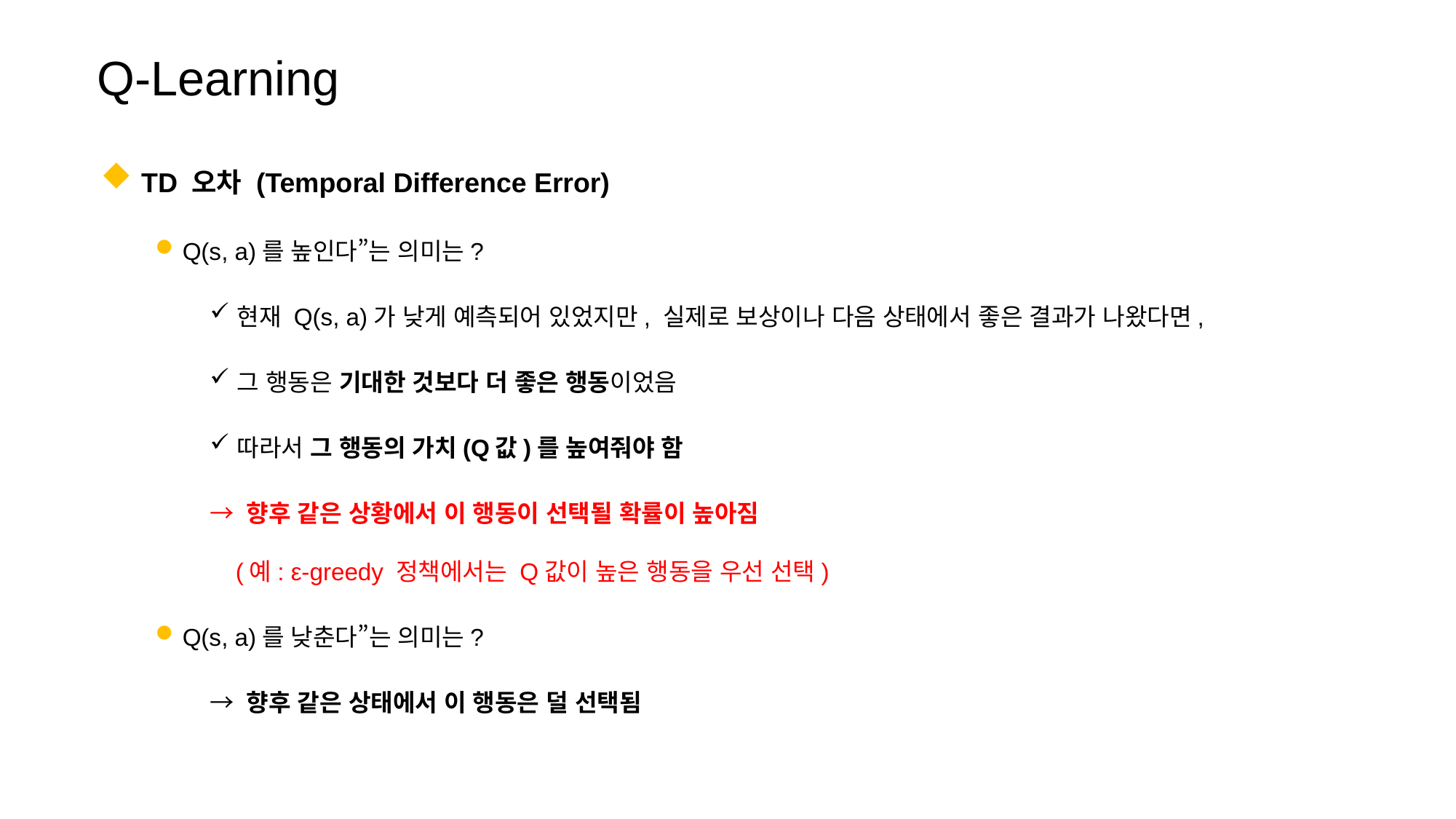

Q-Learning
 TD 오차 (Temporal Difference Error)
Q(s, a)를 높인다”는 의미는?
현재 Q(s, a)가 낮게 예측되어 있었지만, 실제로 보상이나 다음 상태에서 좋은 결과가 나왔다면,
그 행동은 기대한 것보다 더 좋은 행동이었음
따라서 그 행동의 가치(Q값)를 높여줘야 함
→ 향후 같은 상황에서 이 행동이 선택될 확률이 높아짐
   (예: ε-greedy 정책에서는 Q값이 높은 행동을 우선 선택)
Q(s, a)를 낮춘다”는 의미는?
→ 향후 같은 상태에서 이 행동은 덜 선택됨